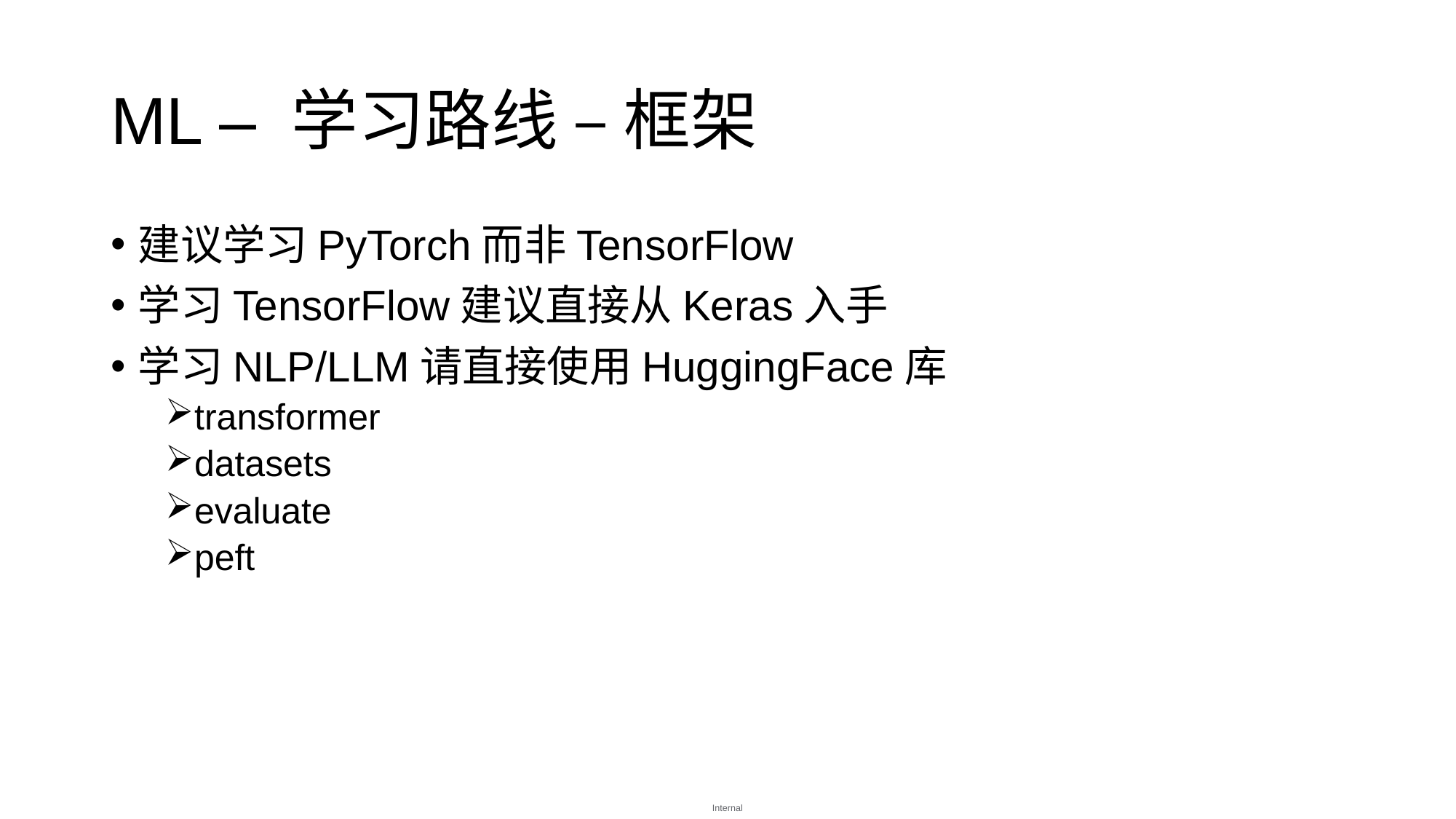

# ML – 学习路线 – 框架
建议学习PyTorch而非TensorFlow
学习TensorFlow建议直接从Keras入手
学习NLP/LLM请直接使用HuggingFace库
transformer
datasets
evaluate
peft